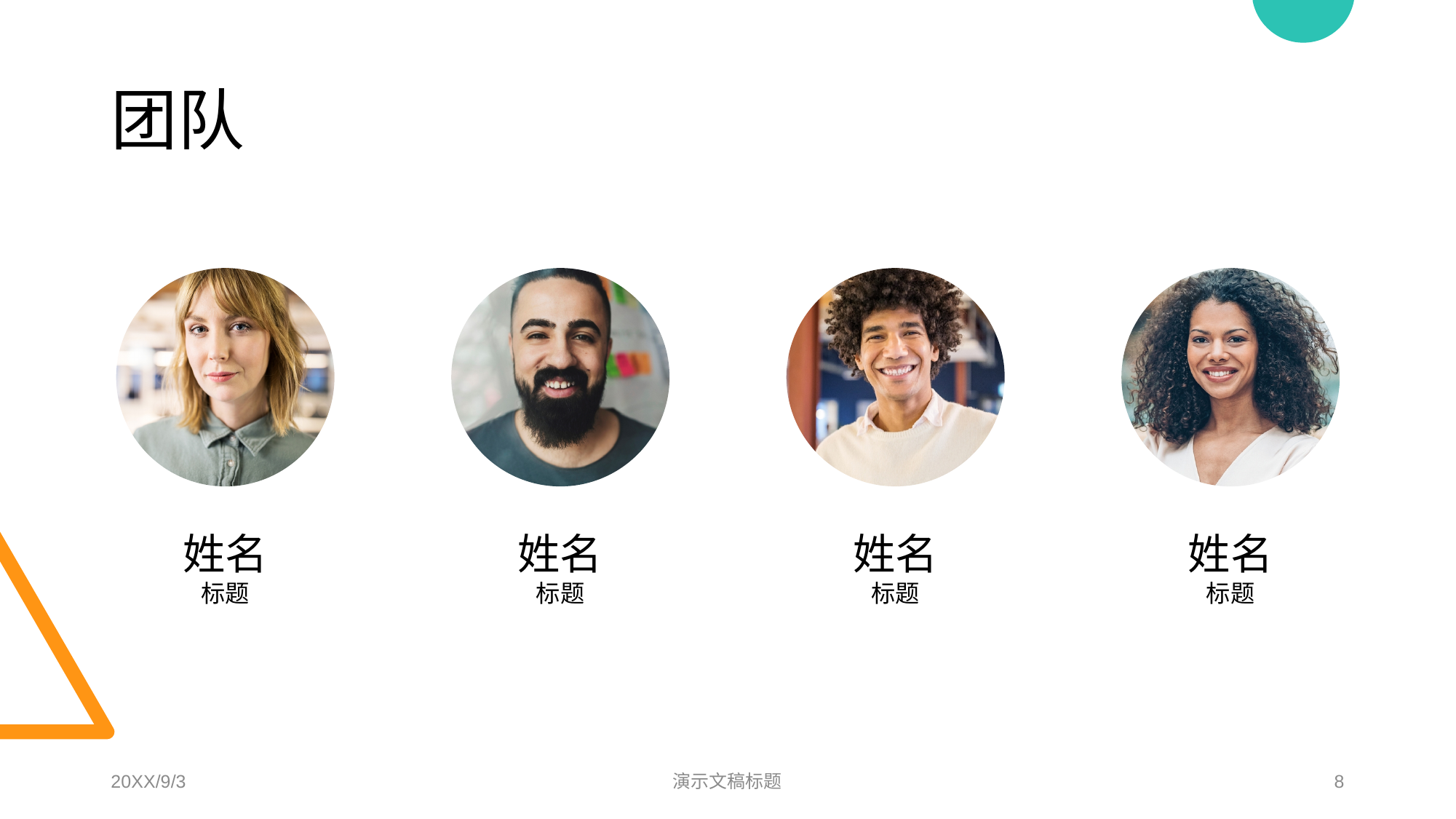

# 团队
姓名
标题
姓名
标题
姓名
标题
姓名
标题
20XX/9/3
演示文稿标题
8